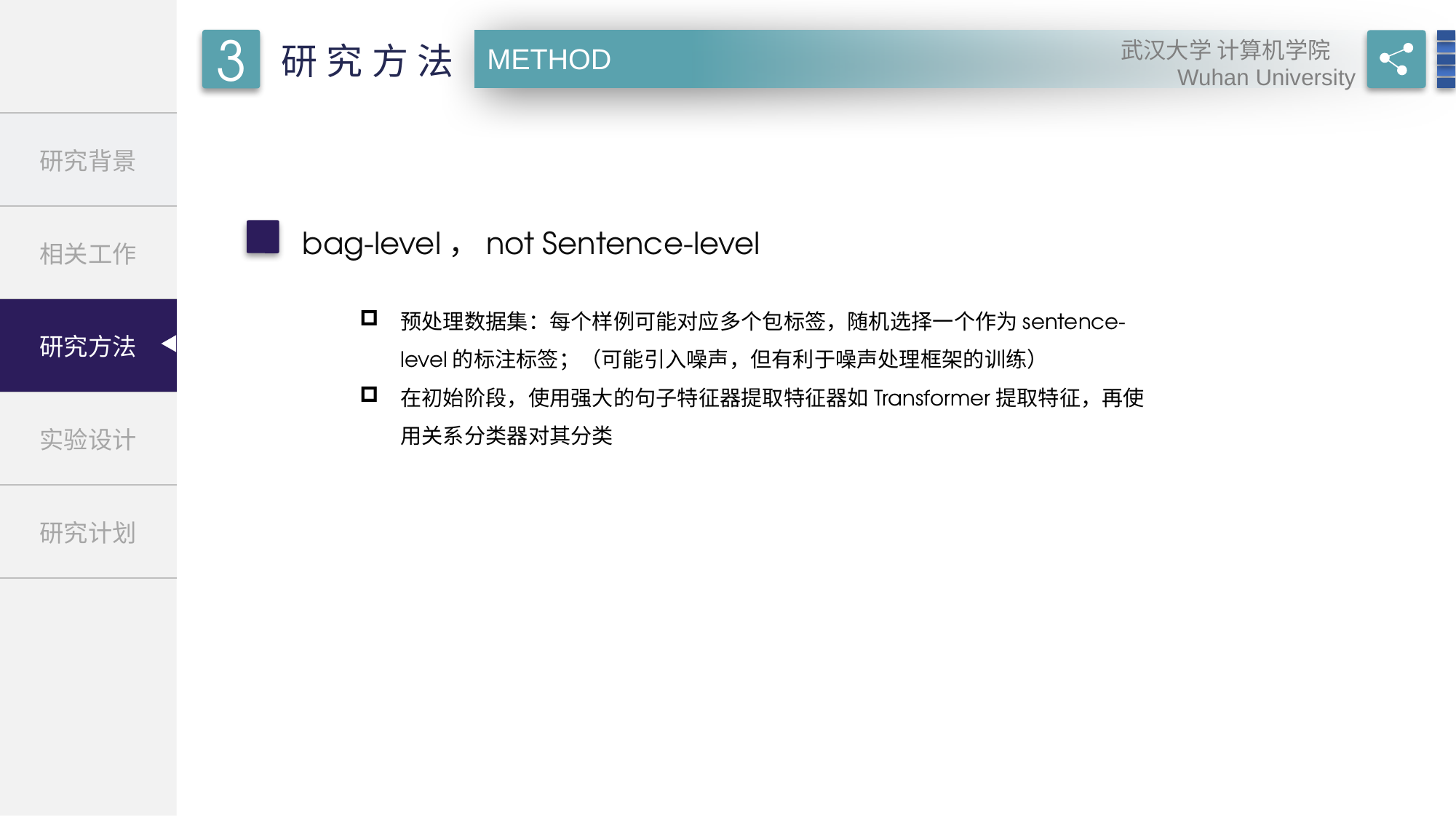

bag-level，not Sentence-level

预处理数据集：每个样例可能对应多个包标签，随机选择一个作为sentence-level的标注标签；（可能引入噪声，但有利于噪声处理框架的训练）
在初始阶段，使用强大的句子特征器提取特征器如Transformer提取特征，再使用关系分类器对其分类